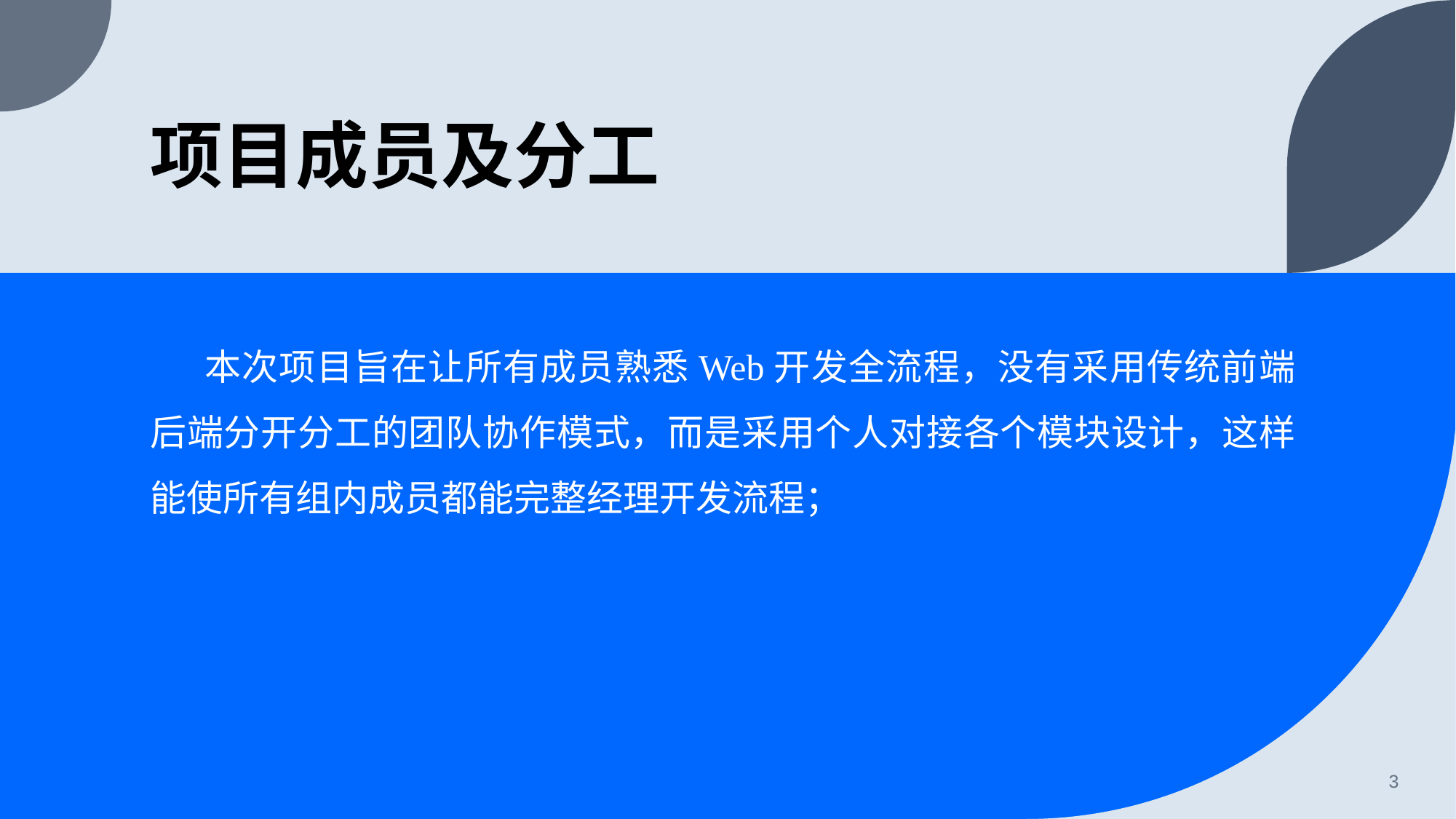

# 项目成员及分工
本次项目旨在让所有成员熟悉Web开发全流程，没有采用传统前端后端分开分工的团队协作模式，而是采用个人对接各个模块设计，这样能使所有组内成员都能完整经理开发流程；
3